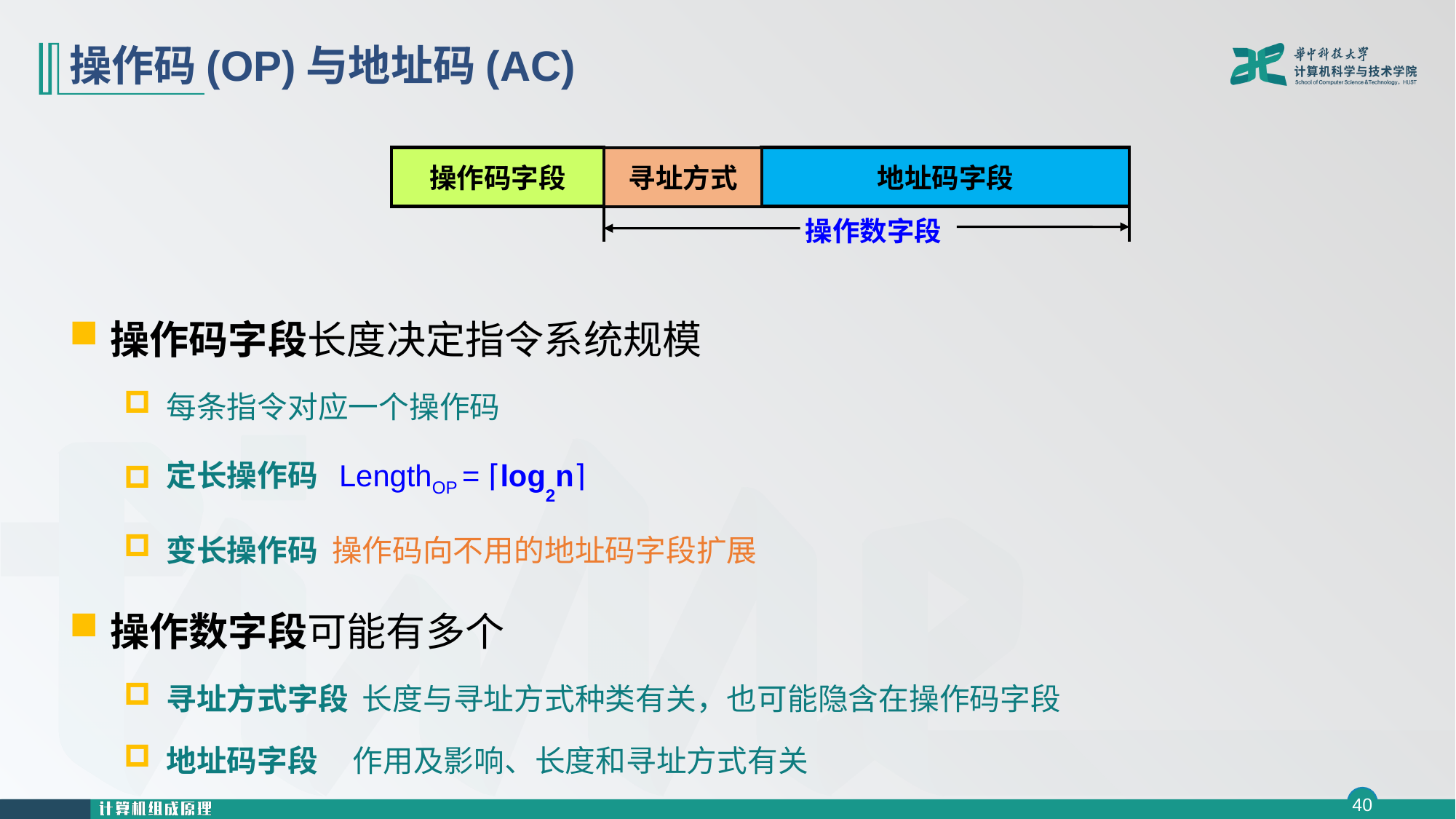

# 操作码(OP)与地址码(AC)
操作码字段
寻址方式
地址码字段
操作数字段

操作码字段长度决定指令系统规模
每条指令对应一个操作码
定长操作码  LengthOP = ⌈log2n⌉
变长操作码  操作码向不用的地址码字段扩展
操作数字段可能有多个
寻址方式字段  长度与寻址方式种类有关，也可能隐含在操作码字段
地址码字段     作用及影响、长度和寻址方式有关